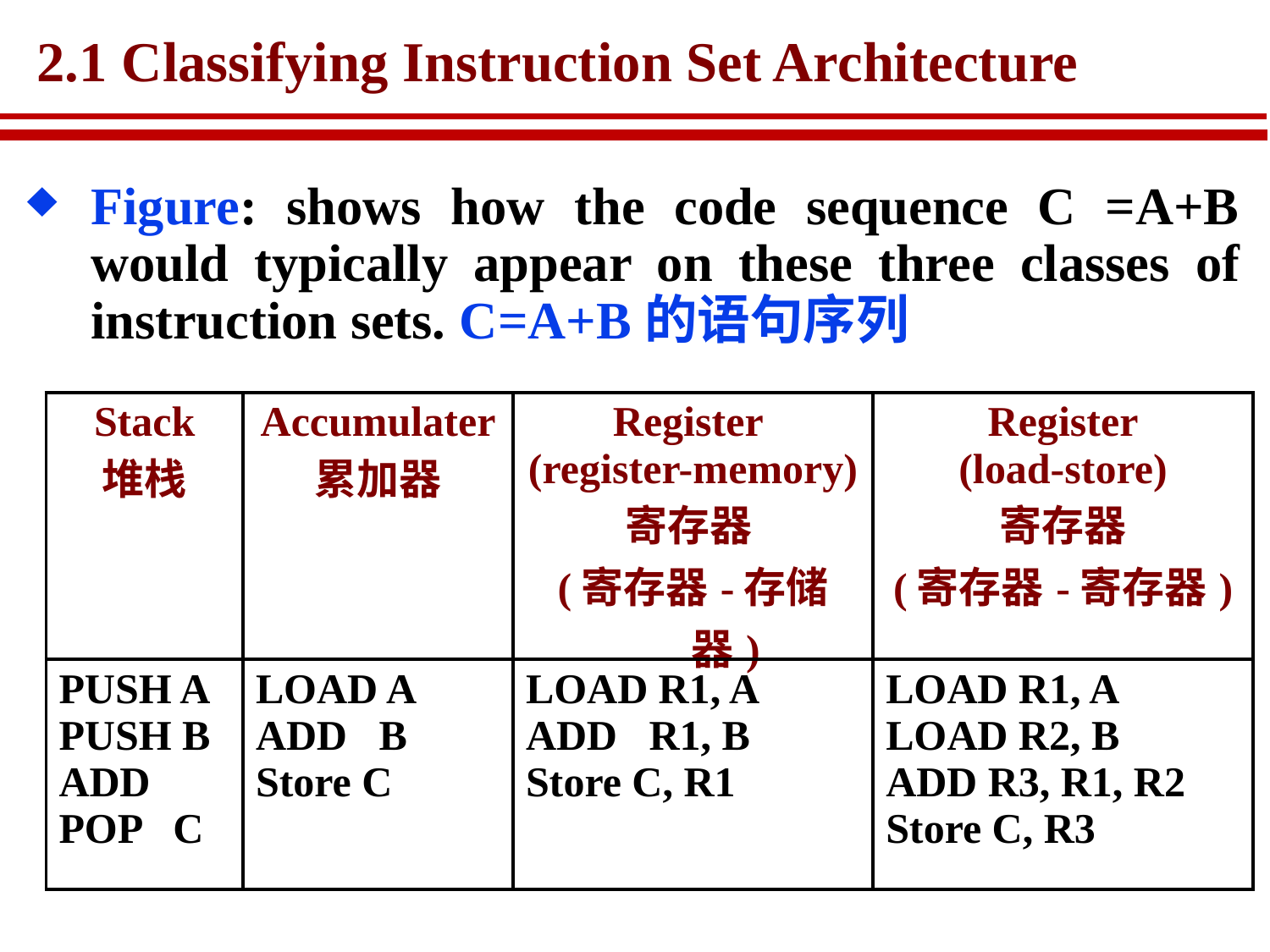

# 2.1 Classifying Instruction Set Architecture
Figure: shows how the code sequence C =A+B would typically appear on these three classes of instruction sets. C=A+B的语句序列
| Stack 堆栈 | Accumulater 累加器 | Register (register-memory) 寄存器 (寄存器-存储器) | Register (load-store) 寄存器 (寄存器-寄存器) |
| --- | --- | --- | --- |
| PUSH A PUSH B ADD POP C | LOAD A ADD B Store C | LOAD R1, A ADD R1, B Store C, R1 | LOAD R1, A LOAD R2, B ADD R3, R1, R2 Store C, R3 |